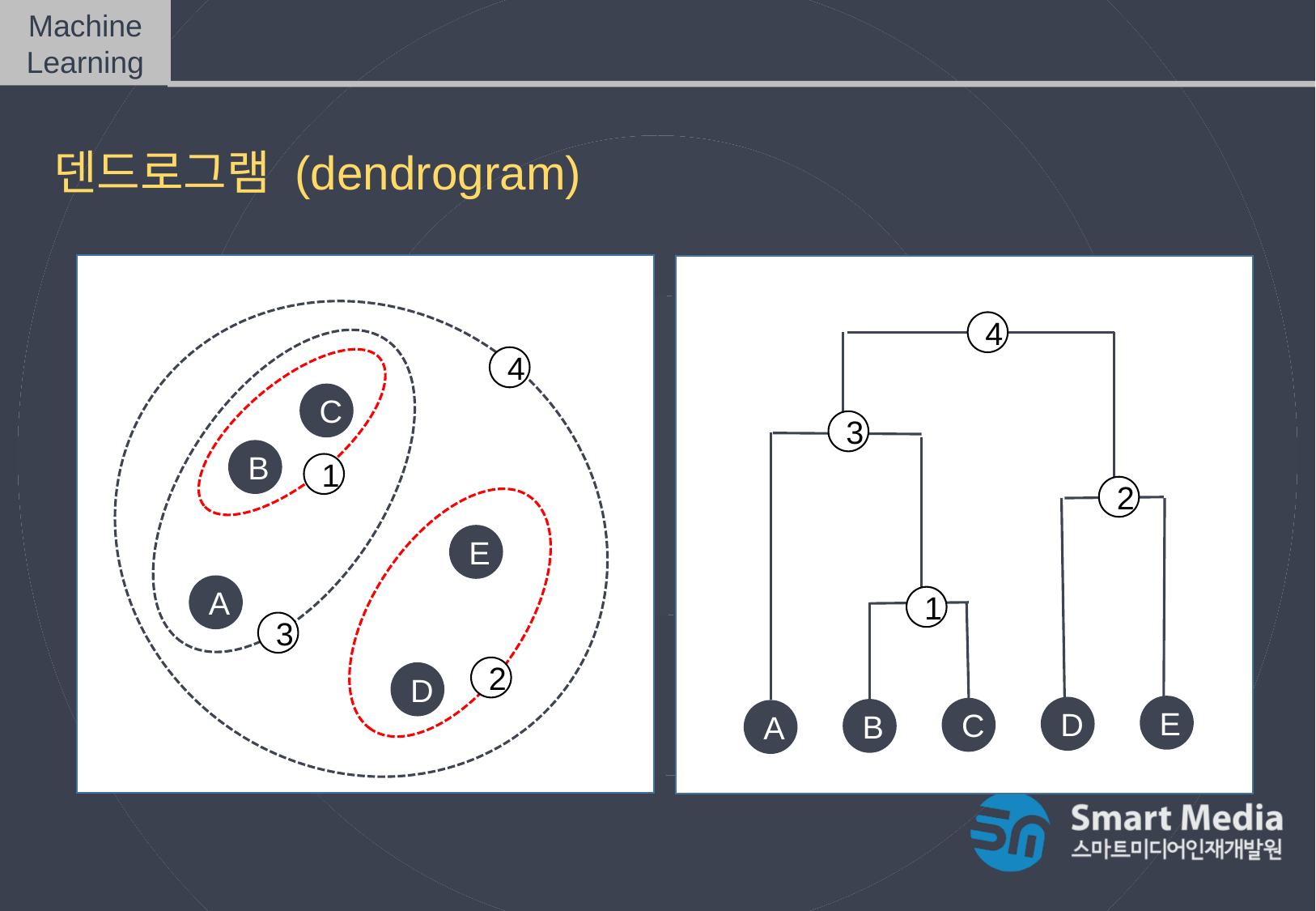

Machine Learning
비지도학습(Unsupervised Learning)

덴드로그램 (dendrogram)

4
4

C
B
E
A
D

3
1
2

1
3
2
E
D
C
B
A